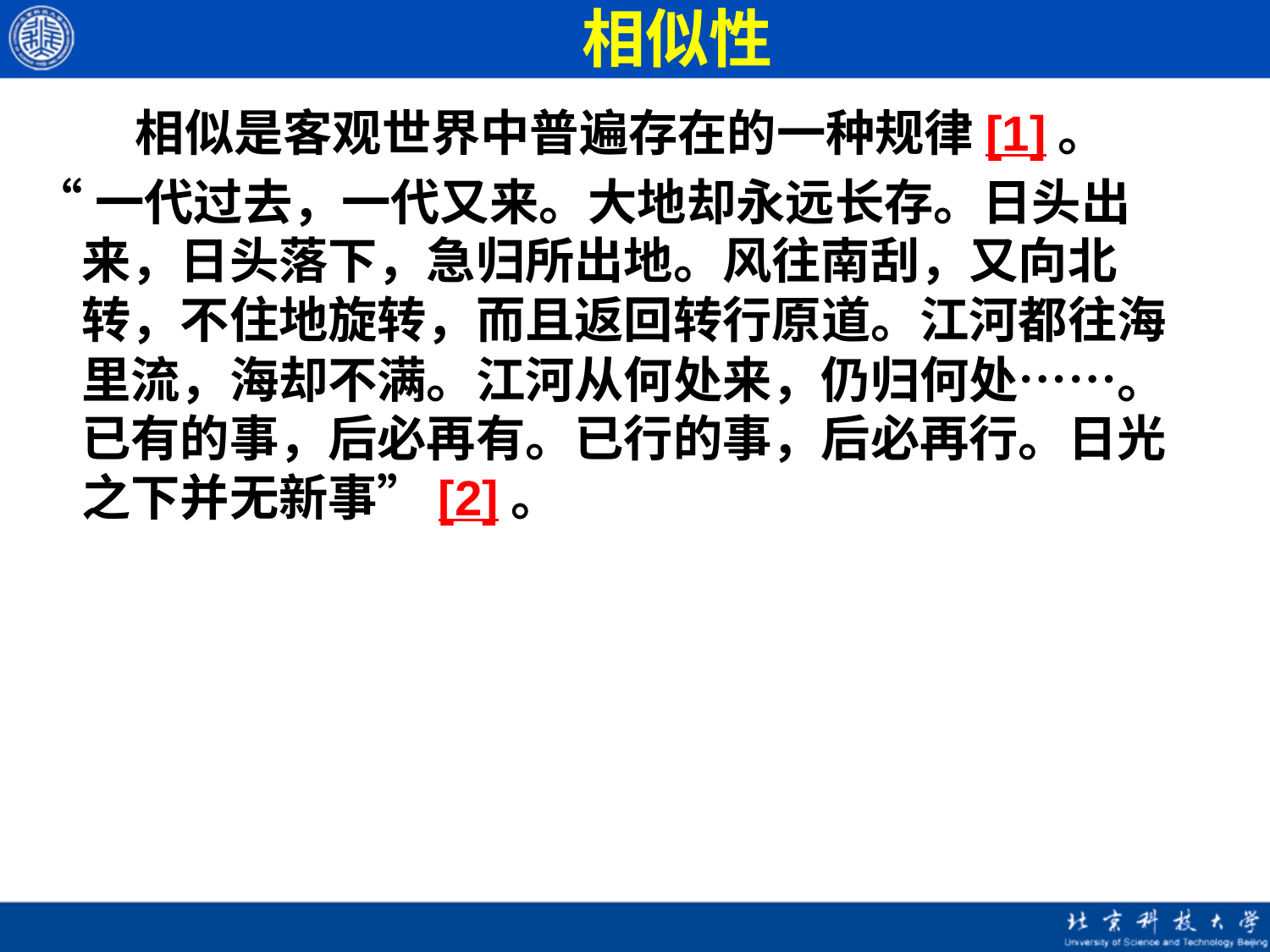

# 相似性
        相似是客观世界中普遍存在的一种规律[1]。
“一代过去，一代又来。大地却永远长存。日头出来，日头落下，急归所出地。风往南刮，又向北转，不住地旋转，而且返回转行原道。江河都往海里流，海却不满。江河从何处来，仍归何处……。已有的事，后必再有。已行的事，后必再行。日光之下并无新事”[2]。